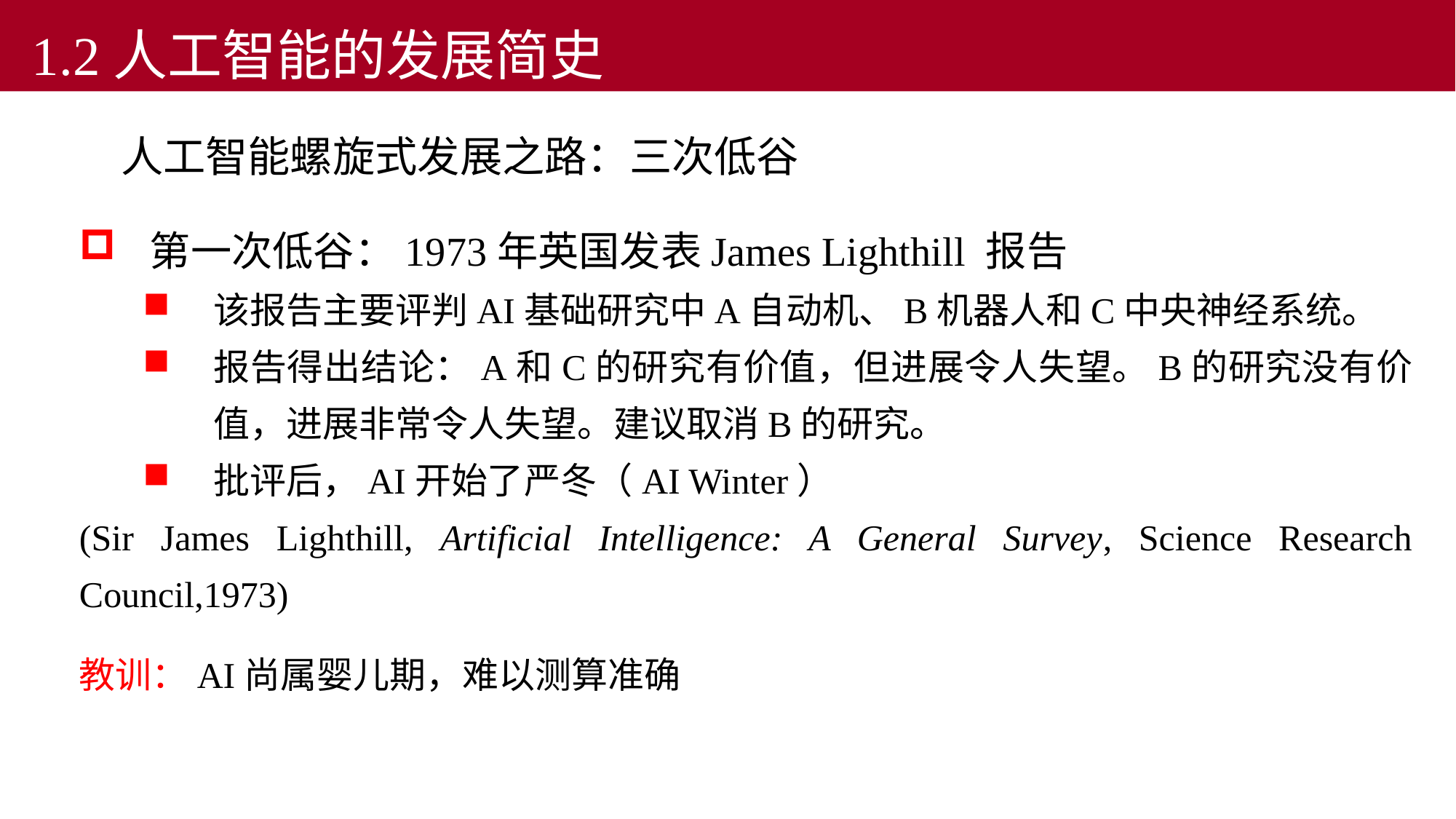

1.2人工智能的发展简史
人工智能螺旋式发展之路：三次低谷
第一次低谷：1973年英国发表James Lighthill 报告
该报告主要评判AI基础研究中A自动机、B机器人和C中央神经系统。
报告得出结论：A和C的研究有价值，但进展令人失望。B的研究没有价值，进展非常令人失望。建议取消B的研究。
批评后，AI开始了严冬（AI Winter）
(Sir James Lighthill, Artificial Intelligence: A General Survey, Science Research Council,1973)
教训：AI尚属婴儿期，难以测算准确